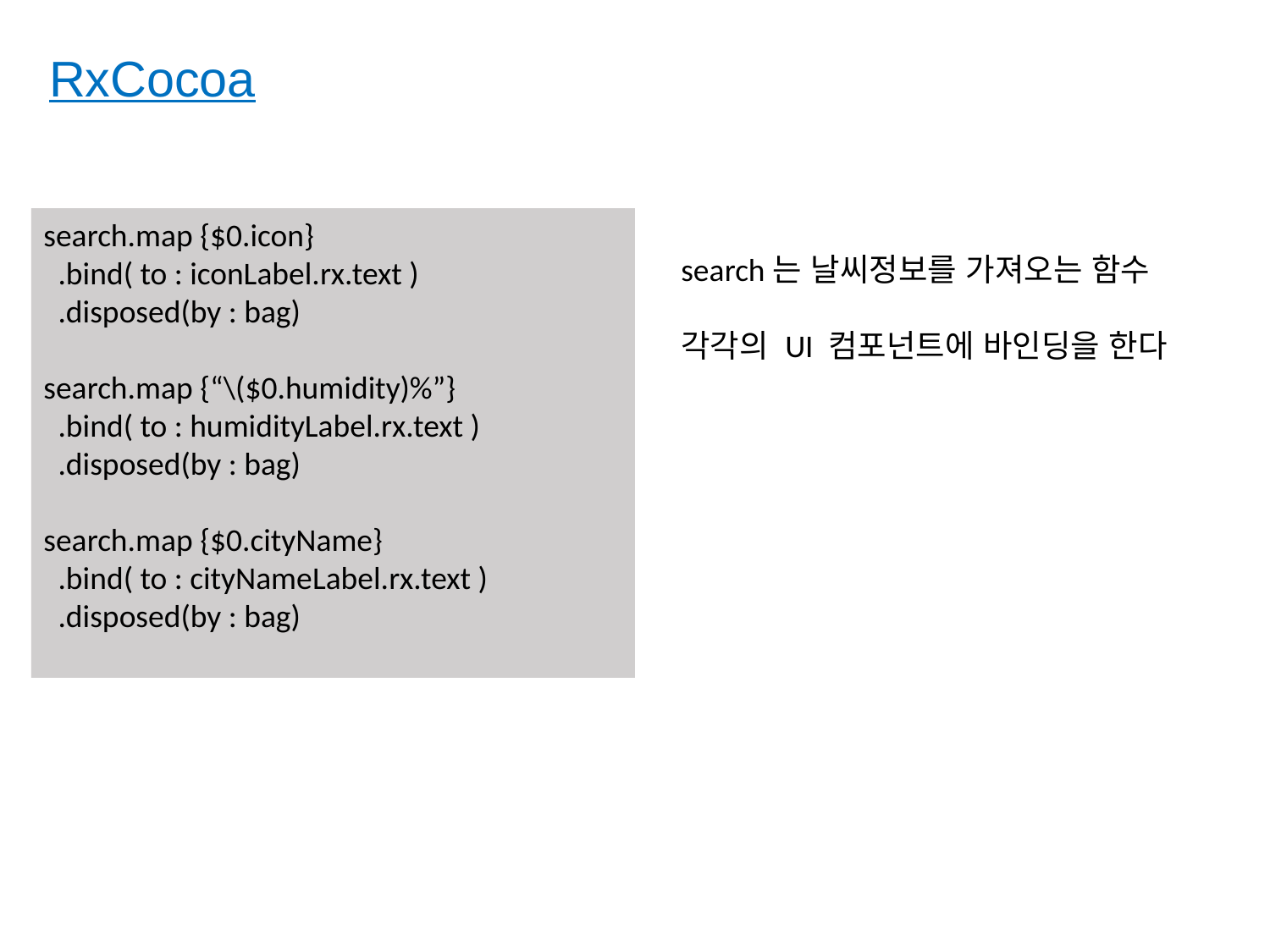

RxCocoa
search.map {$0.icon}
  .bind( to : iconLabel.rx.text )
  .disposed(by : bag)

search.map {“\($0.humidity)%”}
  .bind( to : humidityLabel.rx.text )
  .disposed(by : bag)

search.map {$0.cityName}
  .bind( to : cityNameLabel.rx.text )
  .disposed(by : bag)

search는 날씨정보를 가져오는 함수

각각의 UI 컴포넌트에 바인딩을 한다